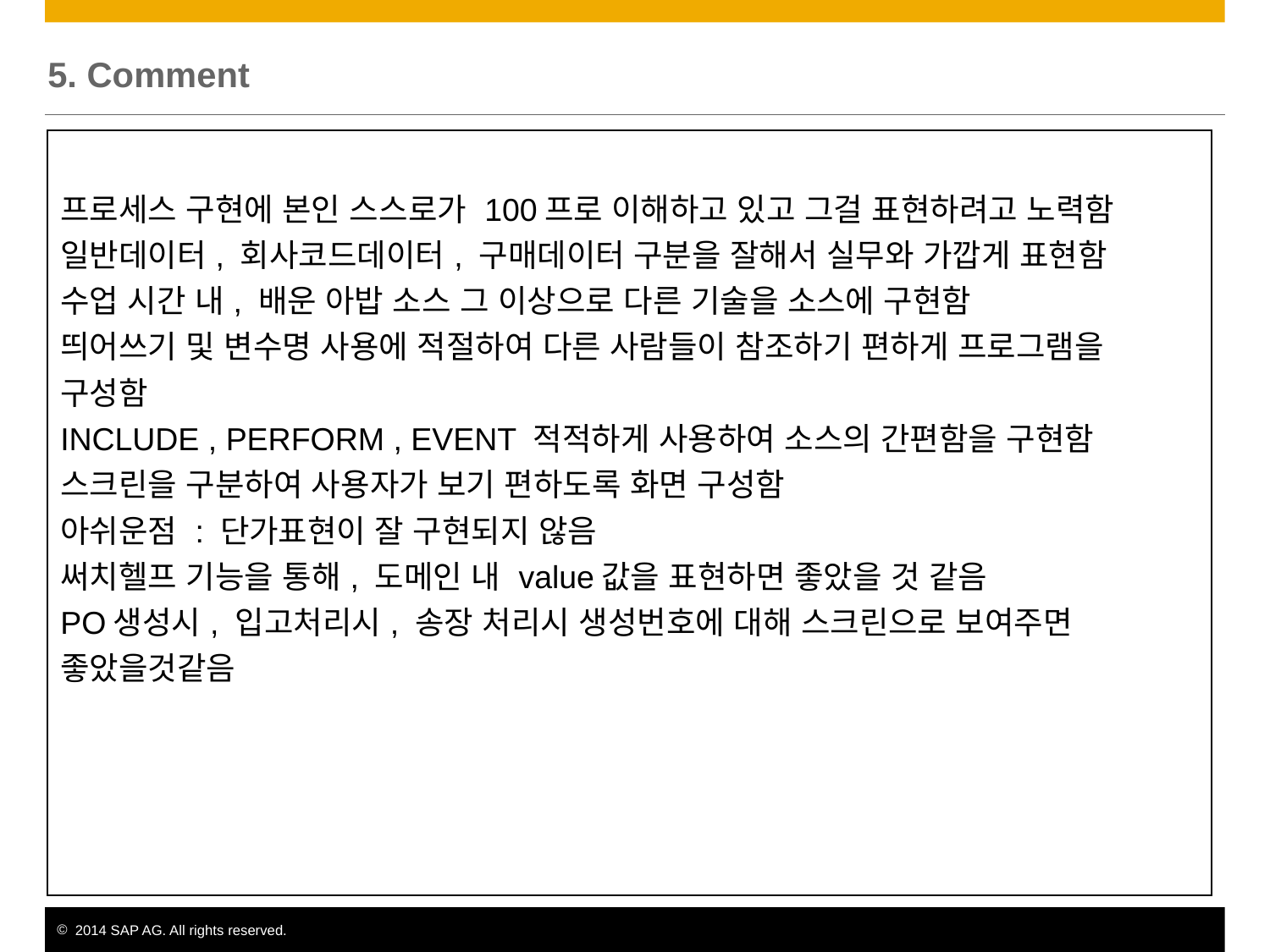

# 5. Comment
| 프로세스 구현에 본인 스스로가 100프로 이해하고 있고 그걸 표현하려고 노력함 일반데이터, 회사코드데이터, 구매데이터 구분을 잘해서 실무와 가깝게 표현함 수업 시간 내, 배운 아밥 소스 그 이상으로 다른 기술을 소스에 구현함 띄어쓰기 및 변수명 사용에 적절하여 다른 사람들이 참조하기 편하게 프로그램을 구성함 INCLUDE , PERFORM , EVENT 적적하게 사용하여 소스의 간편함을 구현함 스크린을 구분하여 사용자가 보기 편하도록 화면 구성함 아쉬운점 : 단가표현이 잘 구현되지 않음  써치헬프 기능을 통해, 도메인 내 value값을 표현하면 좋았을 것 같음 PO생성시, 입고처리시, 송장 처리시 생성번호에 대해 스크린으로 보여주면 좋았을것같음 |
| --- |